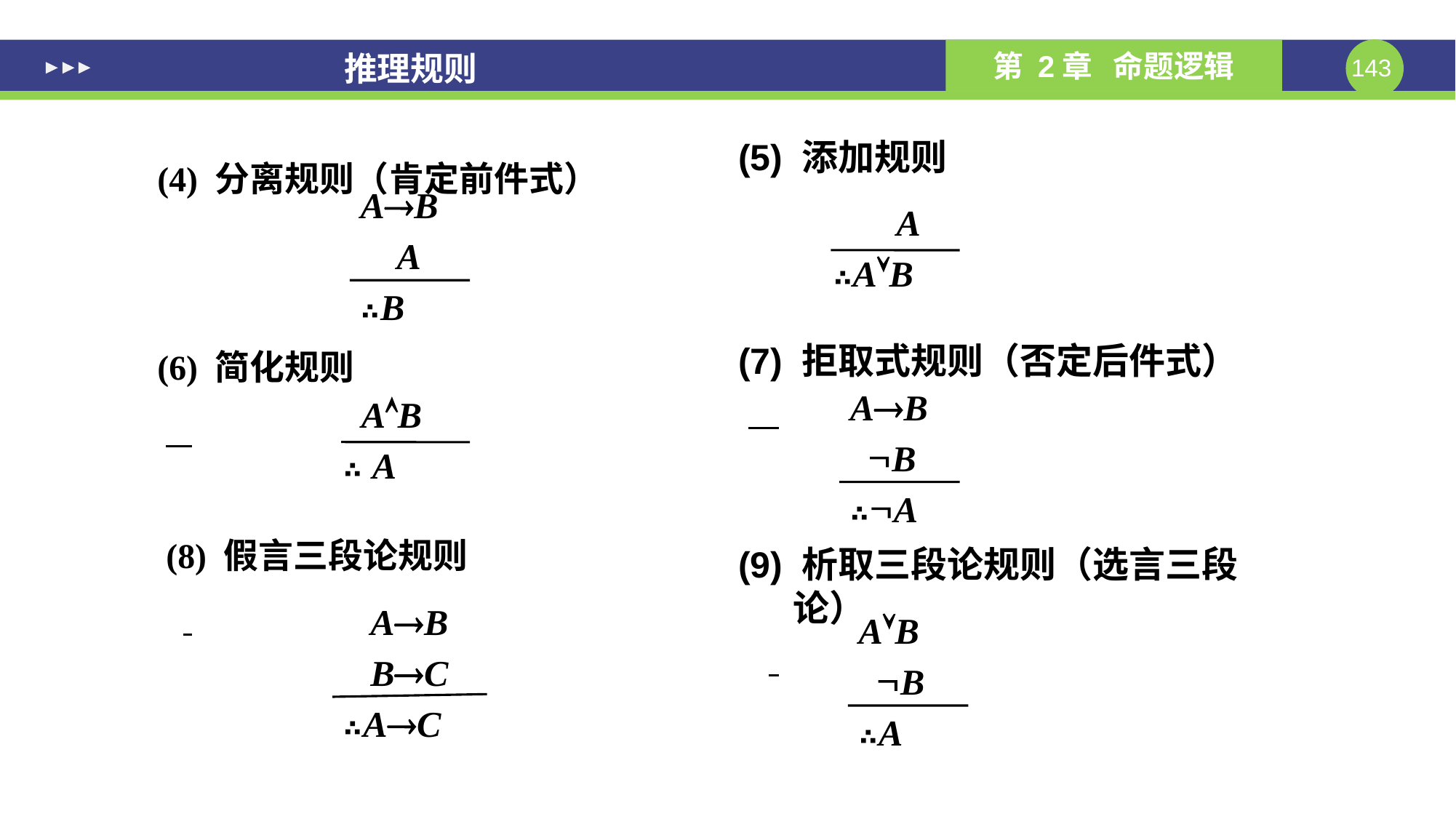

# 推理规则
(4) 分离规则（肯定前件式）

(6) 简化规则

 (8) 假言三段论规则

(5) 添加规则

(7) 拒取式规则（否定后件式）

(9) 析取三段论规则（选言三段论）

A→B
    A
∴B

       A
∴A∨B

A→B
  ¬B
∴¬A

  A∧B
∴ A

   A→B
   B→C
∴A→C

A∨B
  ¬B
∴A